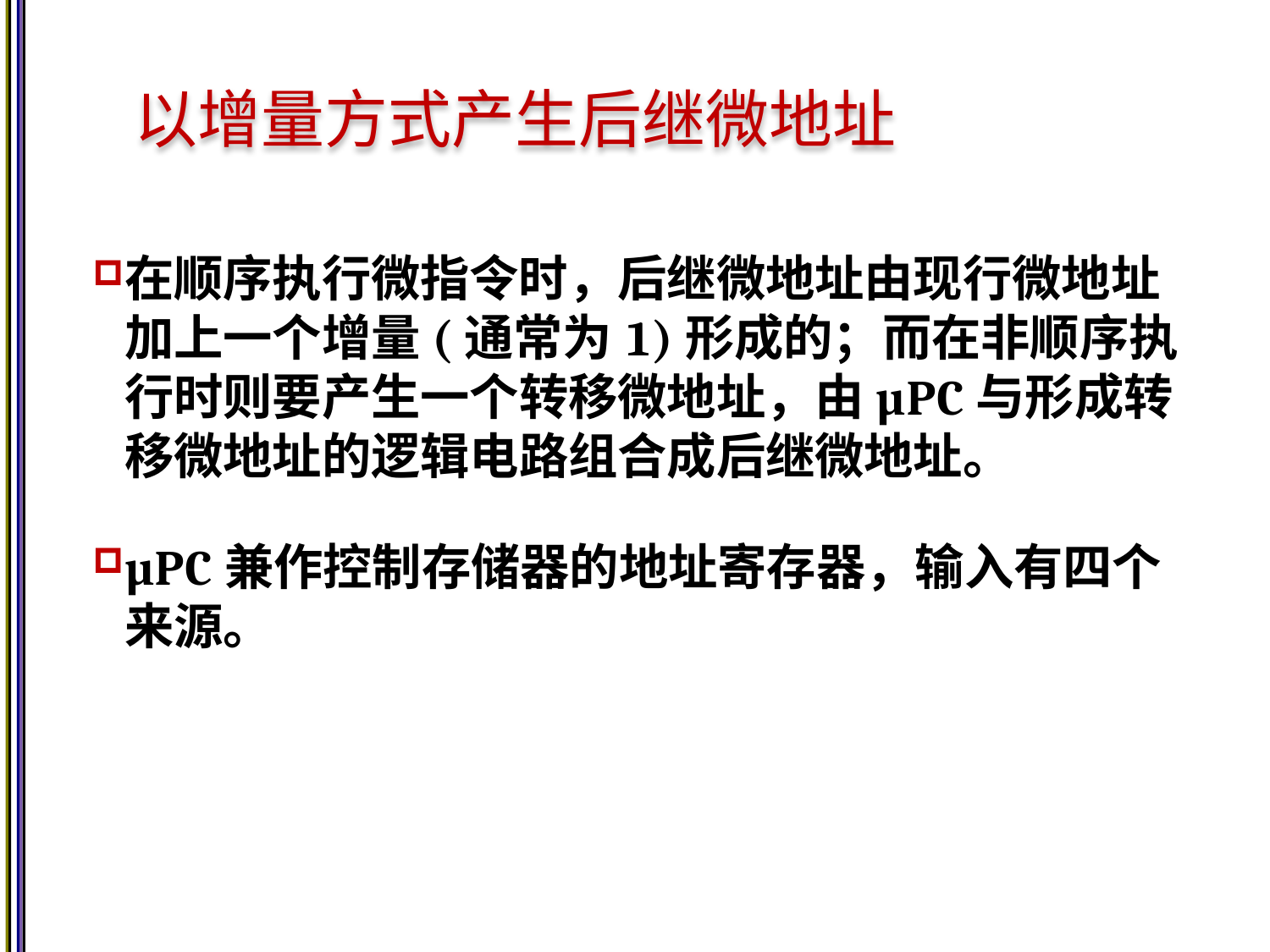

# 以增量方式产生后继微地址
在顺序执行微指令时，后继微地址由现行微地址加上一个增量(通常为1)形成的；而在非顺序执行时则要产生一个转移微地址，由µPC与形成转移微地址的逻辑电路组合成后继微地址。
µPC兼作控制存储器的地址寄存器，输入有四个来源。
84